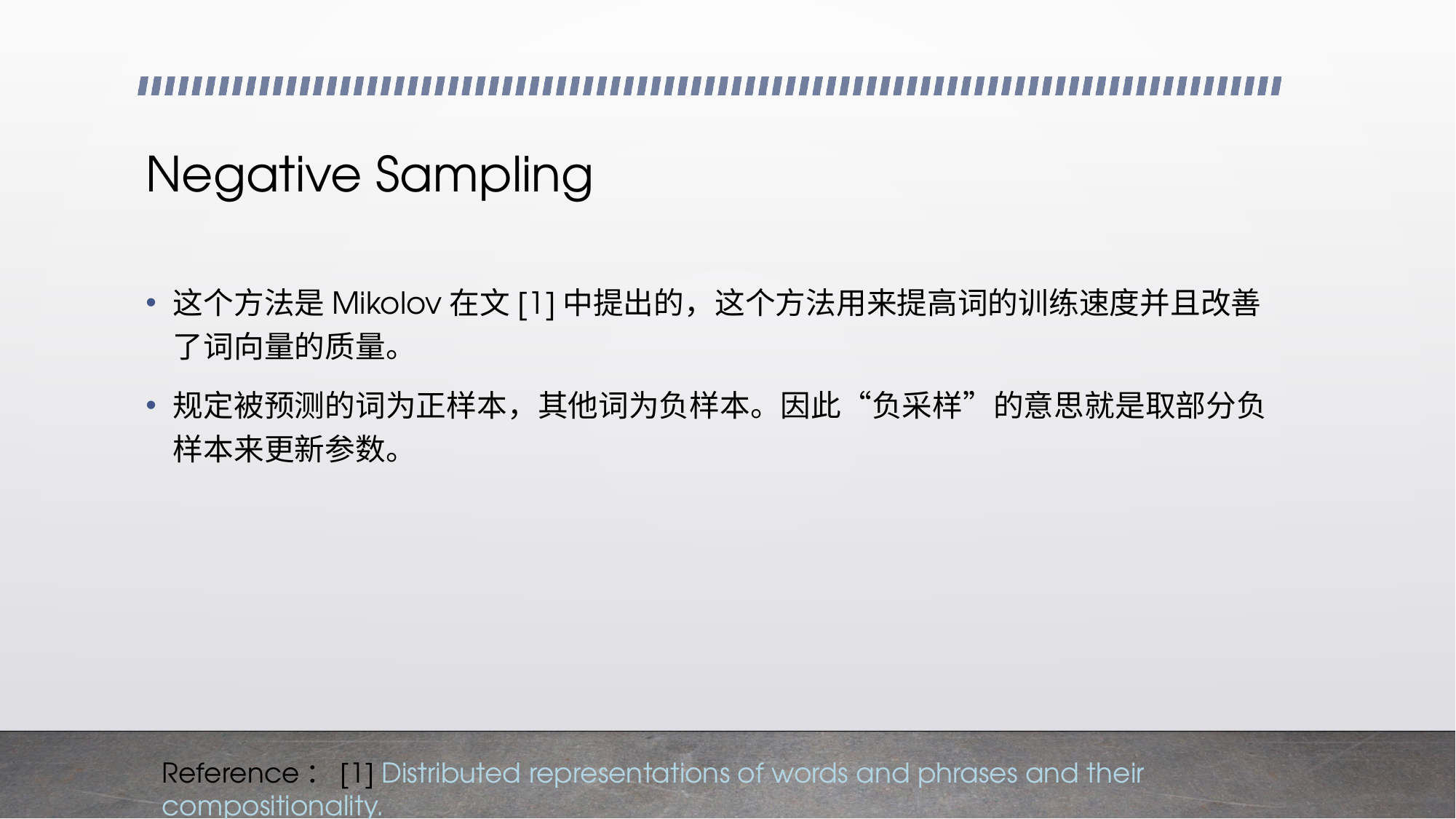

# Negative Sampling
这个方法是Mikolov在文[1]中提出的，这个方法用来提高词的训练速度并且改善了词向量的质量。
规定被预测的词为正样本，其他词为负样本。因此“负采样”的意思就是取部分负样本来更新参数。
Reference：[1] Distributed representations of words and phrases and their compositionality.